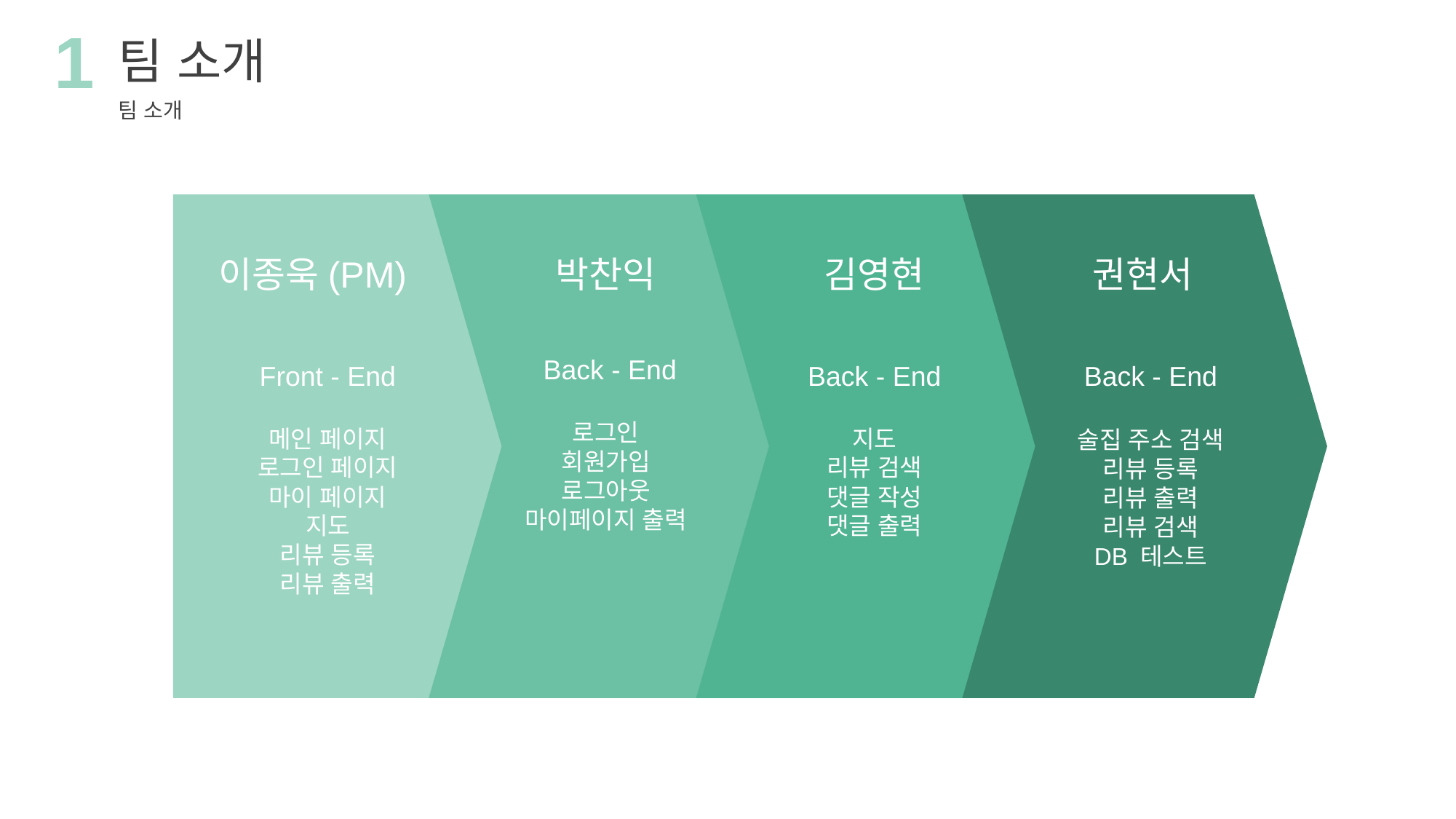

1
팀 소개
팀 소개

이종욱(PM)
박찬익
김영현
권현서
Back - End
Front - End
Back - End
Back - End
로그인
회원가입
로그아웃
마이페이지 출력
메인 페이지
로그인 페이지
마이 페이지
지도
리뷰 등록
리뷰 출력
지도
리뷰 검색
댓글 작성
댓글 출력
술집 주소 검색
리뷰 등록
리뷰 출력
리뷰 검색
DB 테스트